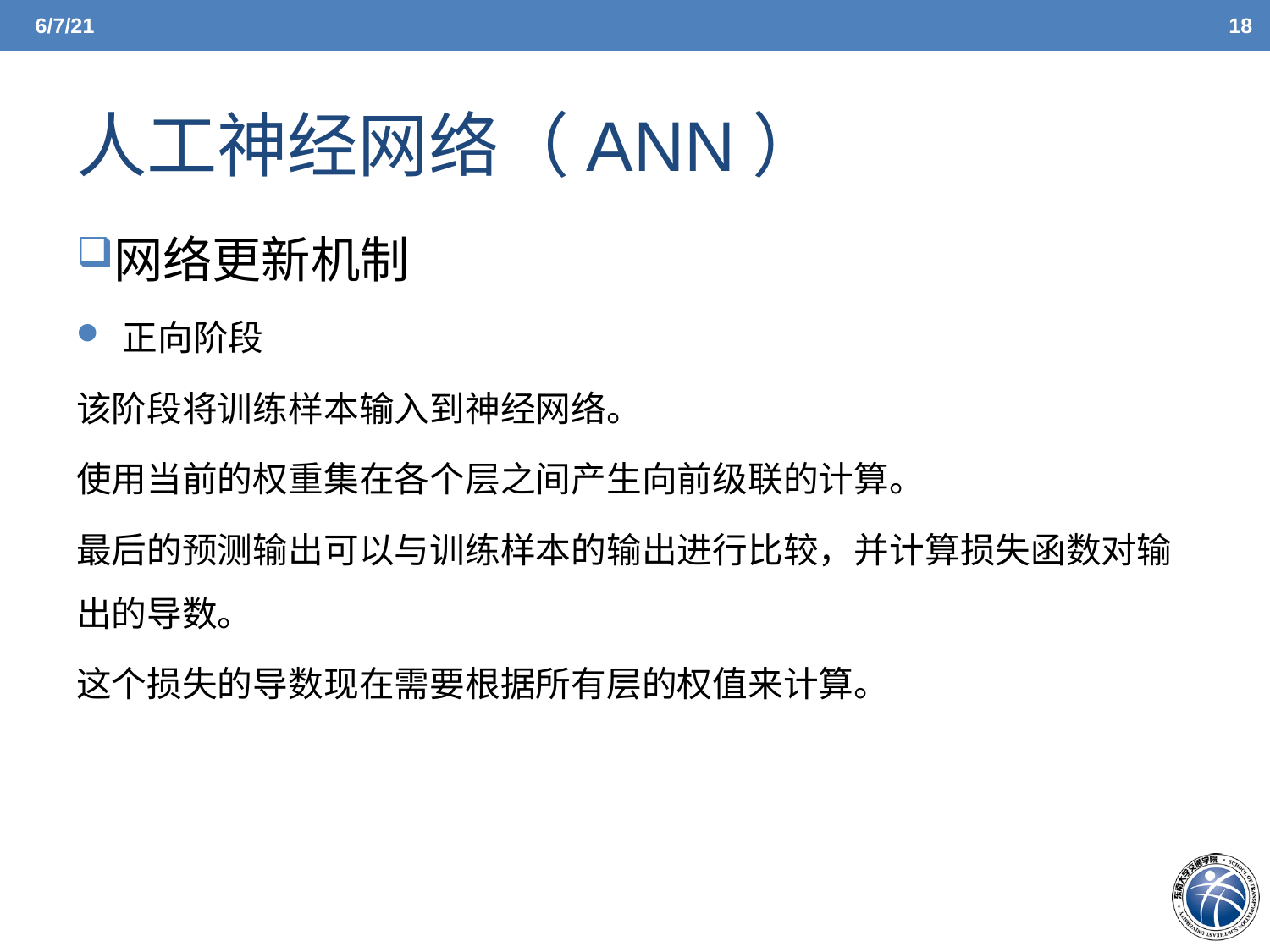

6/7/21
18
# 人工神经网络（ANN）
网络更新机制
 正向阶段
该阶段将训练样本输入到神经网络。
使用当前的权重集在各个层之间产生向前级联的计算。
最后的预测输出可以与训练样本的输出进行比较，并计算损失函数对输出的导数。
这个损失的导数现在需要根据所有层的权值来计算。